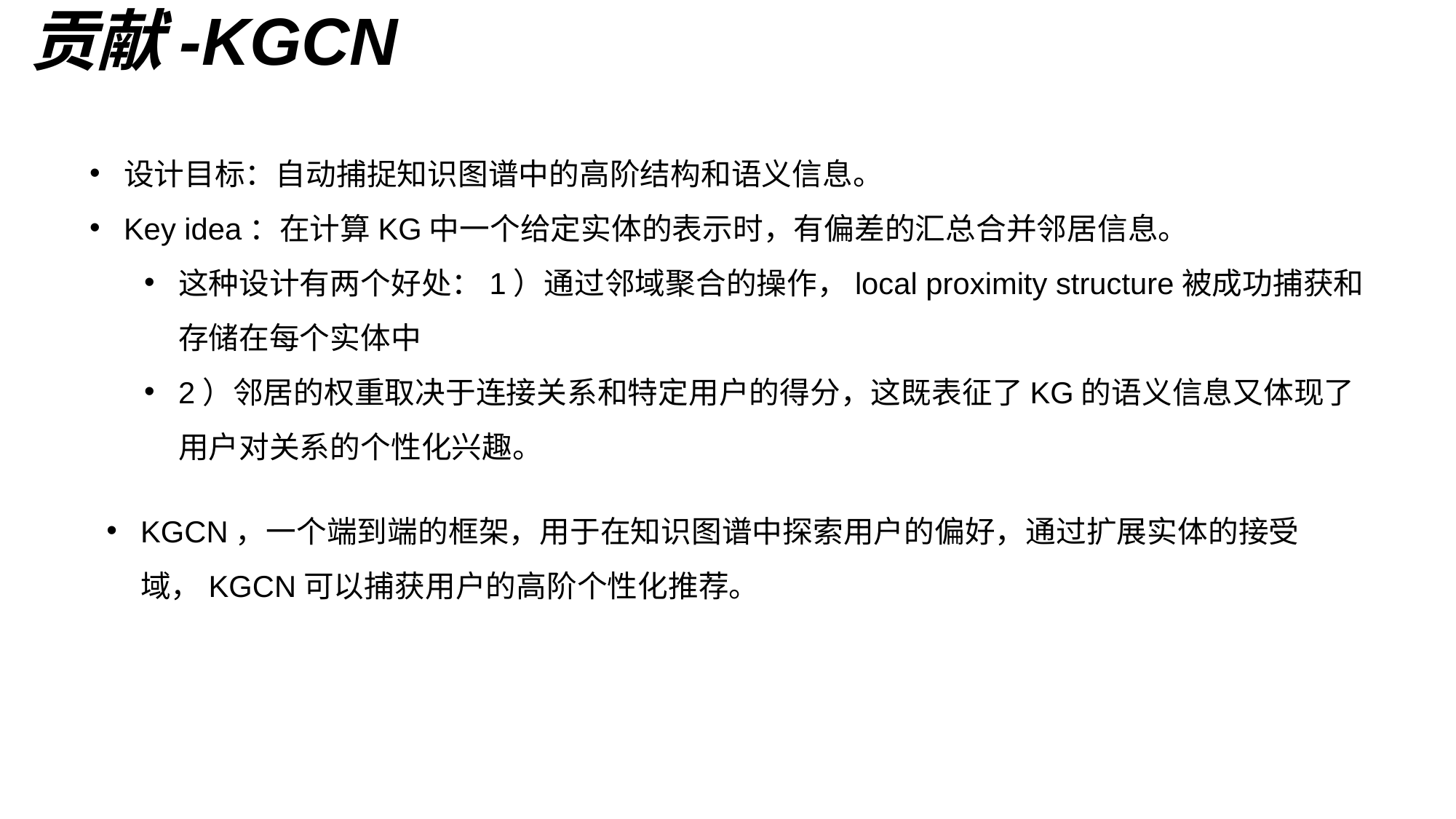

# 贡献-KGCN
设计目标：自动捕捉知识图谱中的高阶结构和语义信息。
Key idea：在计算KG中一个给定实体的表示时，有偏差的汇总合并邻居信息。
这种设计有两个好处：1）通过邻域聚合的操作，local proximity structure被成功捕获和存储在每个实体中
2）邻居的权重取决于连接关系和特定用户的得分，这既表征了KG的语义信息又体现了用户对关系的个性化兴趣。
KGCN，一个端到端的框架，用于在知识图谱中探索用户的偏好，通过扩展实体的接受域，KGCN可以捕获用户的高阶个性化推荐。